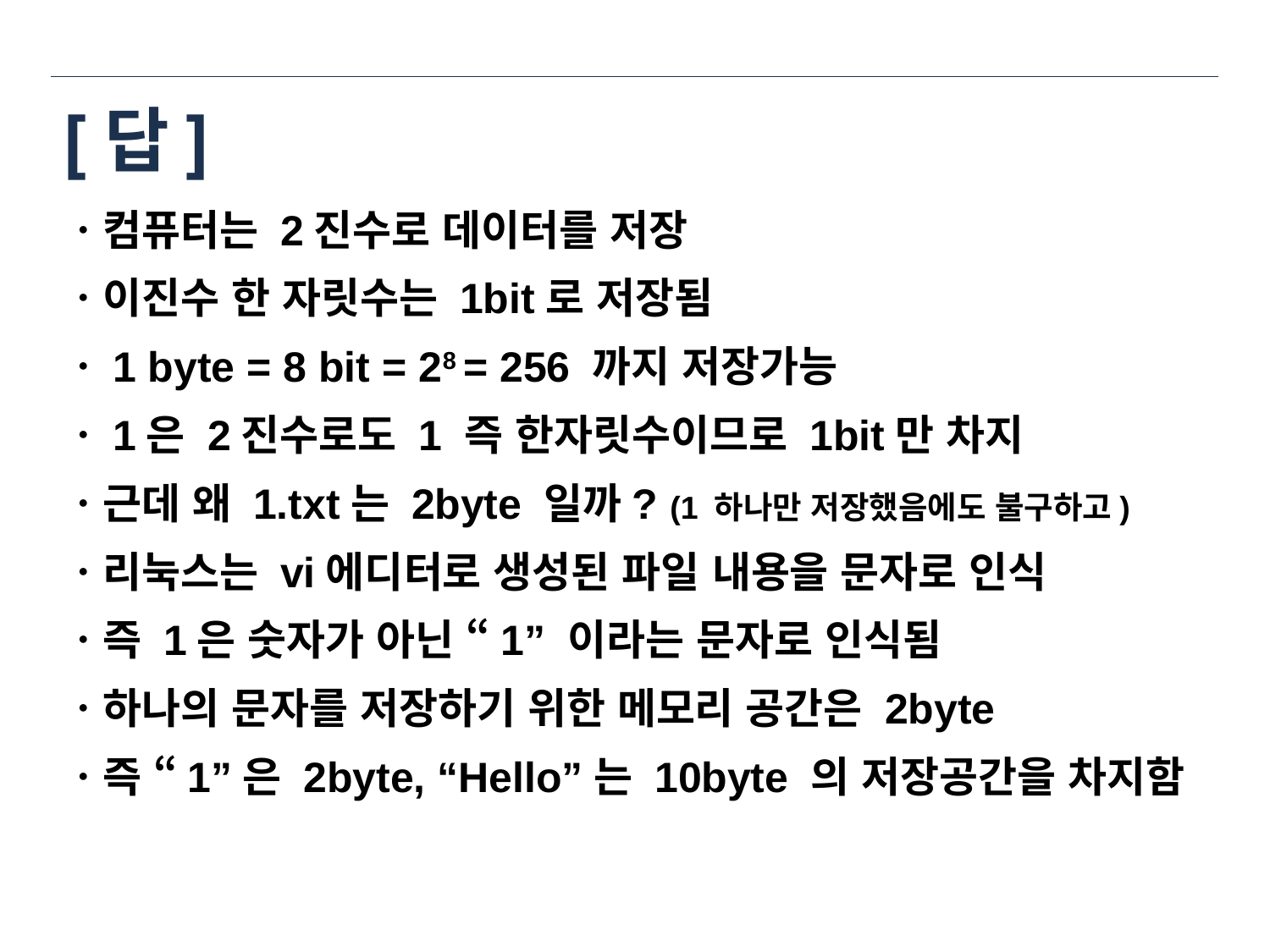

# [답]
ㆍ컴퓨터는 2진수로 데이터를 저장
ㆍ이진수 한 자릿수는 1bit로 저장됨
ㆍ1 byte = 8 bit = 28 = 256 까지 저장가능
ㆍ1은 2진수로도 1 즉 한자릿수이므로 1bit만 차지
ㆍ근데 왜 1.txt는 2byte 일까? (1 하나만 저장했음에도 불구하고)
ㆍ리눅스는 vi에디터로 생성된 파일 내용을 문자로 인식
ㆍ즉 1은 숫자가 아닌 “1” 이라는 문자로 인식됨
ㆍ하나의 문자를 저장하기 위한 메모리 공간은 2byte
ㆍ즉 “1”은 2byte, “Hello”는 10byte 의 저장공간을 차지함